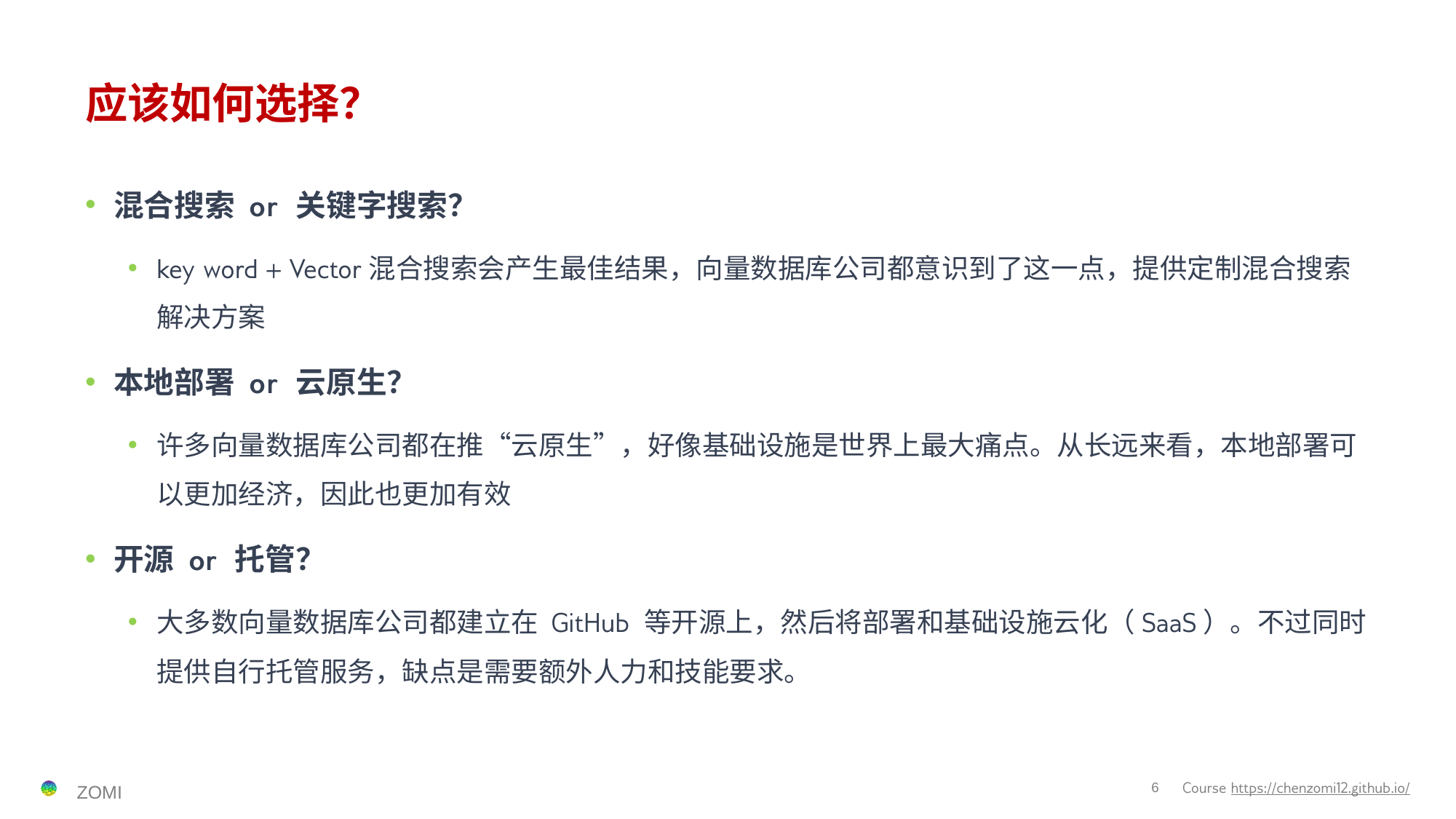

# 应该如何选择？
混合搜索 or 关键字搜索？
key word + Vector混合搜索会产生最佳结果，向量数据库公司都意识到了这一点，提供定制混合搜索解决方案
本地部署 or 云原生？
许多向量数据库公司都在推“云原生”，好像基础设施是世界上最大痛点。从长远来看，本地部署可以更加经济，因此也更加有效
开源 or 托管？
大多数向量数据库公司都建立在 GitHub 等开源上，然后将部署和基础设施云化（SaaS）。不过同时提供自行托管服务，缺点是需要额外人力和技能要求。